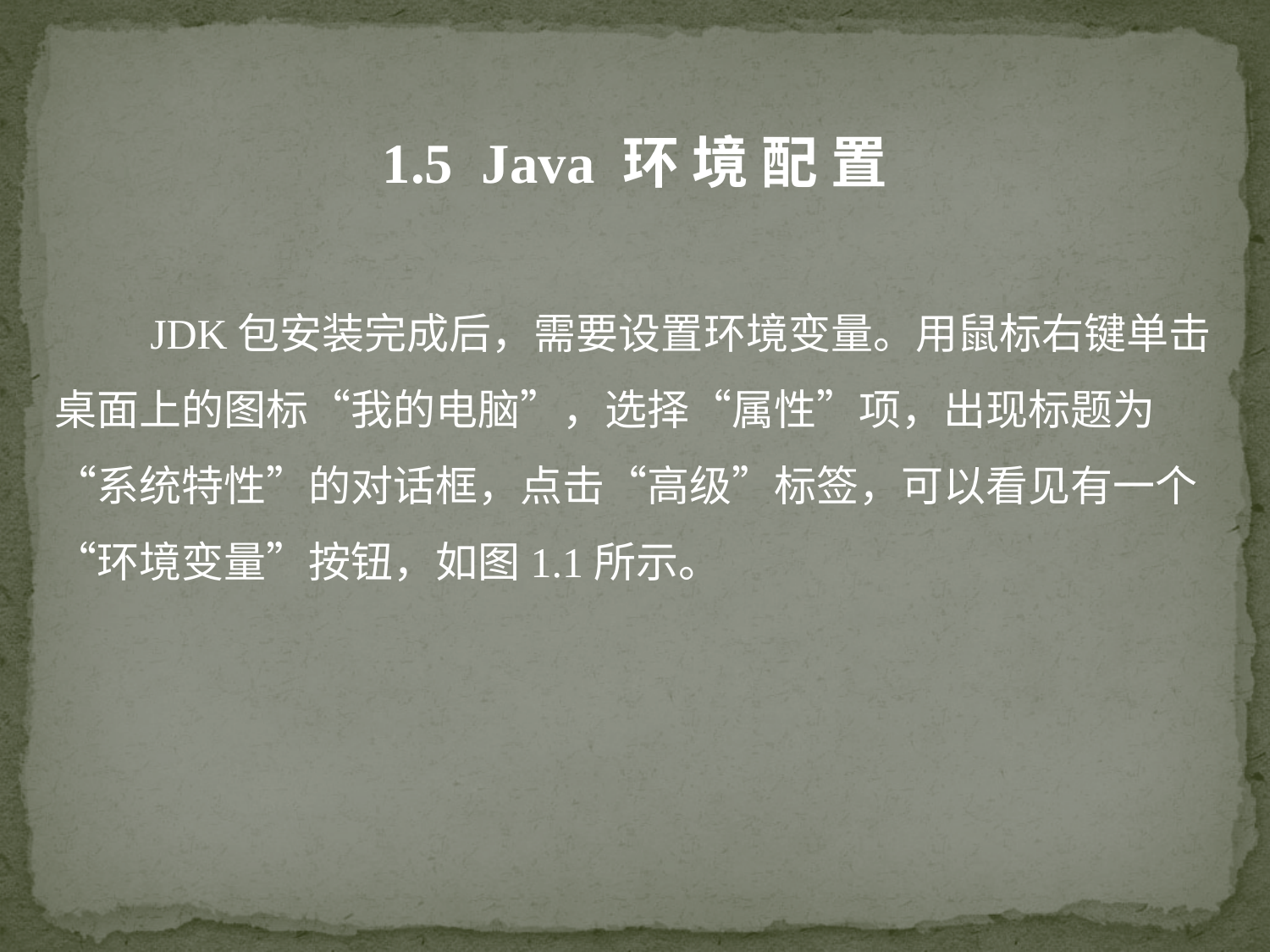

1.5  Java 环 境 配 置
         JDK包安装完成后，需要设置环境变量。用鼠标右键单击桌面上的图标“我的电脑”，选择“属性”项，出现标题为“系统特性”的对话框，点击“高级”标签，可以看见有一个“环境变量”按钮，如图1.1所示。